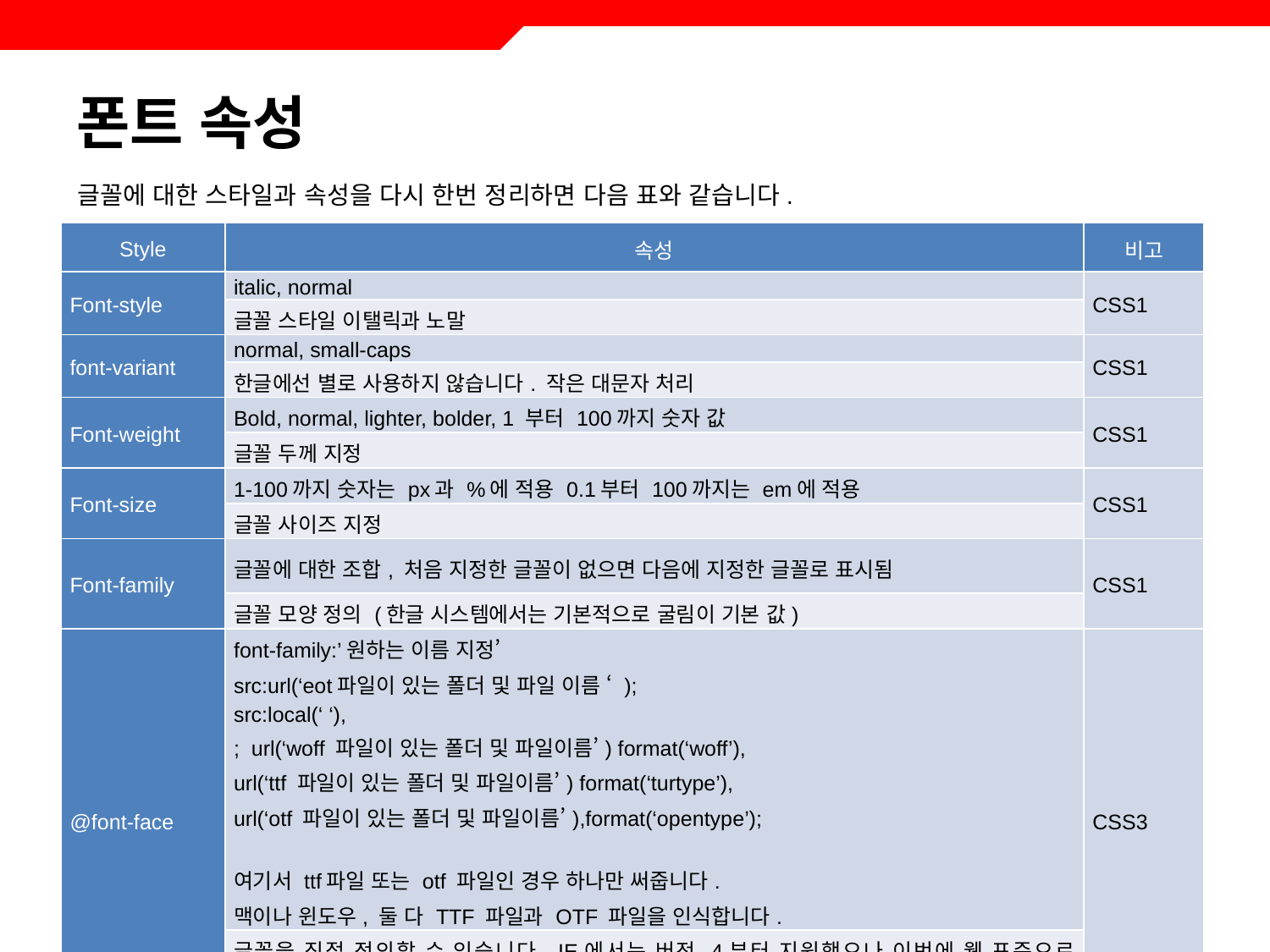

# 폰트 속성
글꼴에 대한 스타일과 속성을 다시 한번 정리하면 다음 표와 같습니다.
| Style | 속성 | 비고 |
| --- | --- | --- |
| Font-style | italic, normal | CSS1 |
|  | 글꼴 스타일 이탤릭과 노말 |  |
| font-variant | normal, small-caps | CSS1 |
|  | 한글에선 별로 사용하지 않습니다. 작은 대문자 처리 |  |
| Font-weight | Bold, normal, lighter, bolder, 1 부터 100까지 숫자 값 | CSS1 |
|  | 글꼴 두께 지정 |  |
| Font-size | 1-100까지 숫자는 px과 %에 적용 0.1부터 100까지는 em에 적용 | CSS1 |
|  | 글꼴 사이즈 지정 |  |
| Font-family | 글꼴에 대한 조합, 처음 지정한 글꼴이 없으면 다음에 지정한 글꼴로 표시됨 | CSS1 |
|  | 글꼴 모양 정의 (한글 시스템에서는 기본적으로 굴림이 기본 값) |  |
| @font-face | font-family:’원하는 이름 지정’ src:url(‘eot파일이 있는 폴더 및 파일 이름 ‘ ); src:local(‘ ‘), ; url(‘woff 파일이 있는 폴더 및 파일이름’) format(‘woff’), url(‘ttf 파일이 있는 폴더 및 파일이름’) format(‘turtype’), url(‘otf 파일이 있는 폴더 및 파일이름’),format(‘opentype’);   여기서 ttf파일 또는 otf 파일인 경우 하나만 써줍니다. 맥이나 윈도우, 둘 다 TTF 파일과 OTF 파일을 인식합니다. | CSS3 |
|  | 글꼴을 직접 정의할 수 있습니다. IE에서는 버전 4부터 지원했으나 이번에 웹 표준으로 지정되어, IE를 포함 모든 브라우저에서 사용 가능합니다. |  |
105